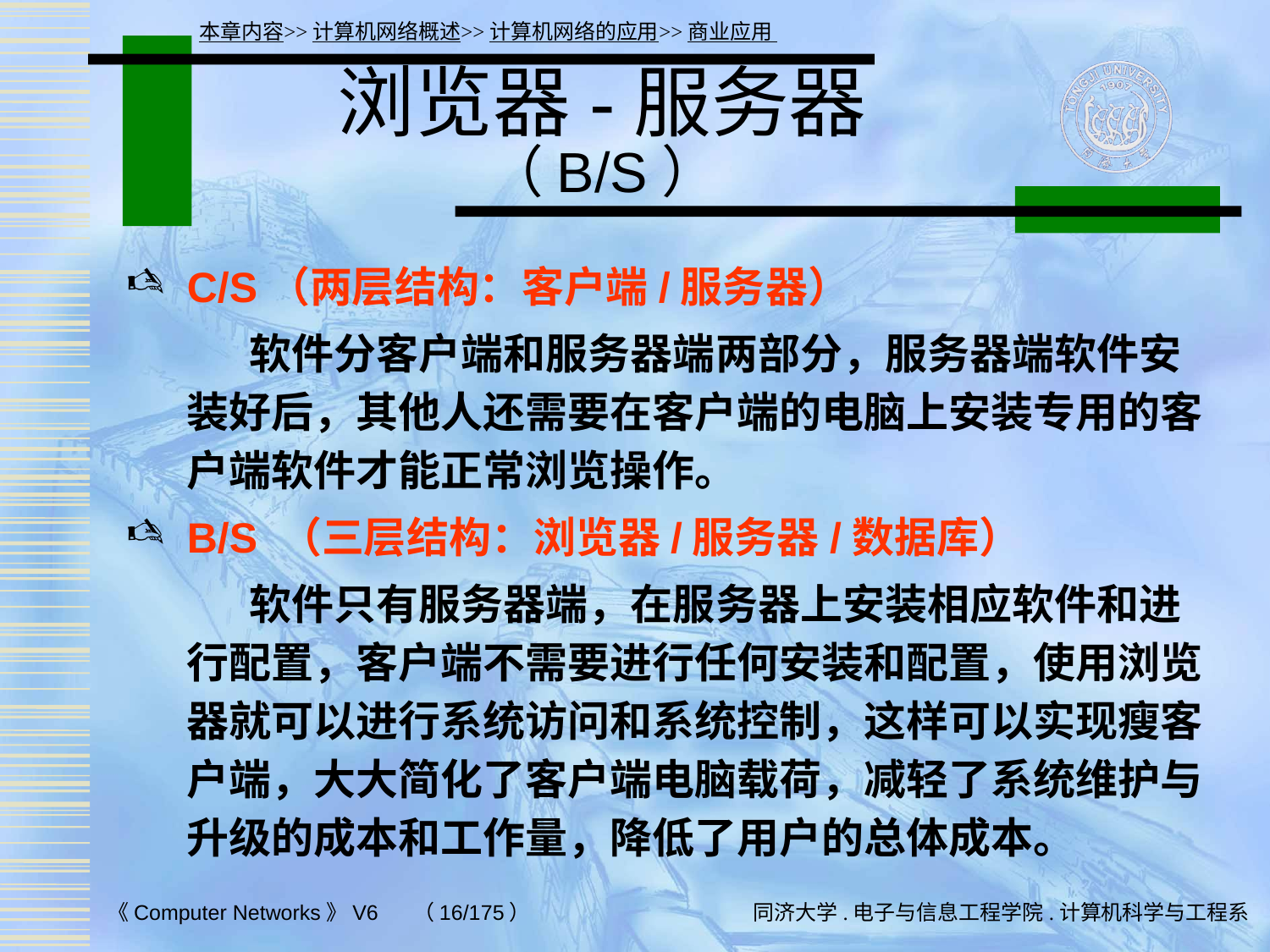

本章内容>>计算机网络概述>>计算机网络的应用>>商业应用
# 浏览器-服务器 （B/S）
C/S（两层结构：客户端/服务器）
            软件分客户端和服务器端两部分，服务器端软件安装好后，其他人还需要在客户端的电脑上安装专用的客户端软件才能正常浏览操作。
B/S （三层结构：浏览器/服务器/数据库）
            软件只有服务器端，在服务器上安装相应软件和进行配置，客户端不需要进行任何安装和配置，使用浏览器就可以进行系统访问和系统控制，这样可以实现瘦客户端，大大简化了客户端电脑载荷，减轻了系统维护与升级的成本和工作量，降低了用户的总体成本。